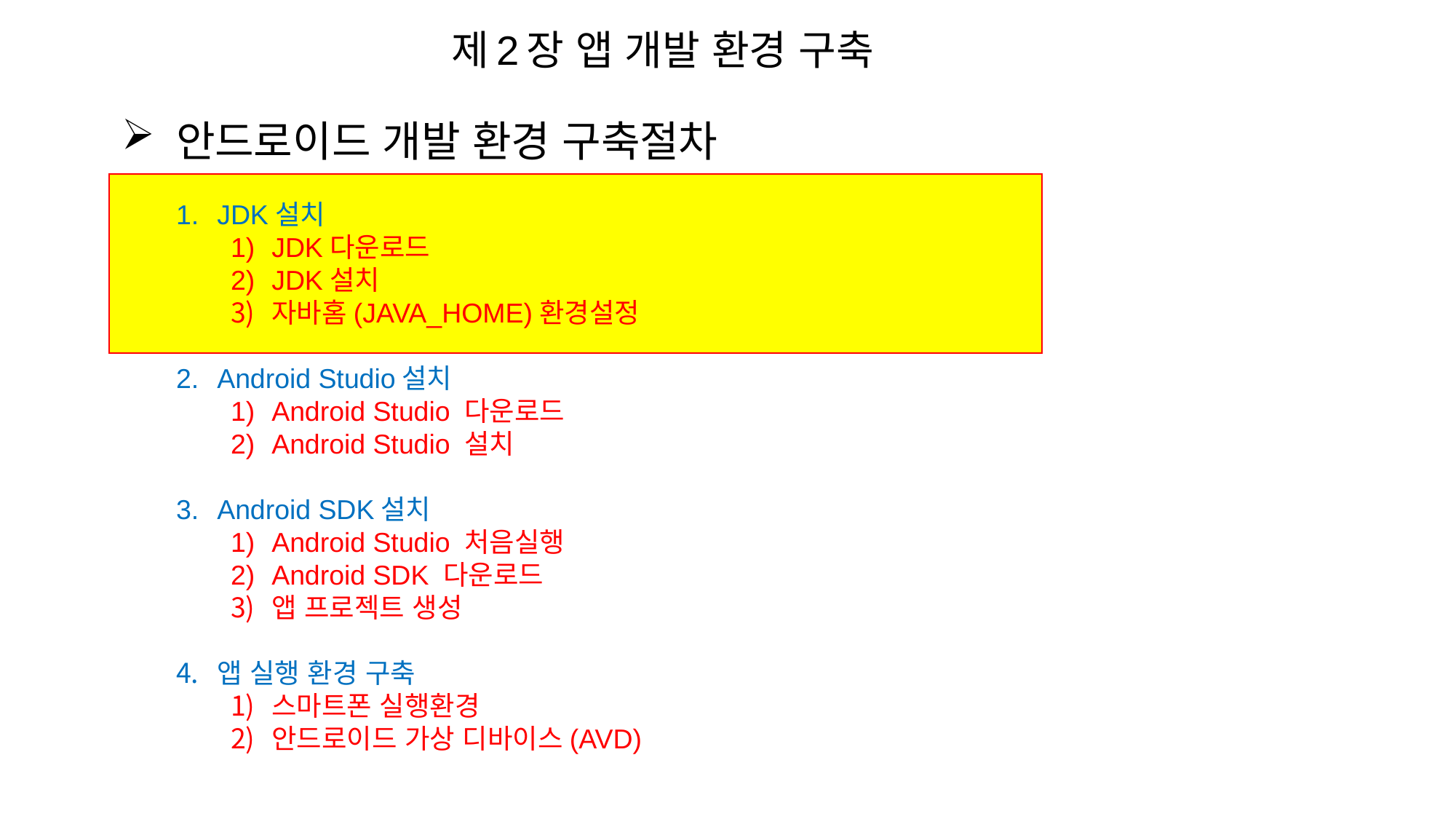

# 제2장 앱 개발 환경 구축
안드로이드 개발 환경 구축절차

JDK설치
JDK다운로드
JDK설치
자바홈(JAVA_HOME)환경설정

Android Studio설치
Android Studio 다운로드
Android Studio 설치

Android SDK설치
Android Studio 처음실행
Android SDK 다운로드
앱 프로젝트 생성

앱 실행 환경 구축
스마트폰 실행환경
안드로이드 가상 디바이스(AVD)